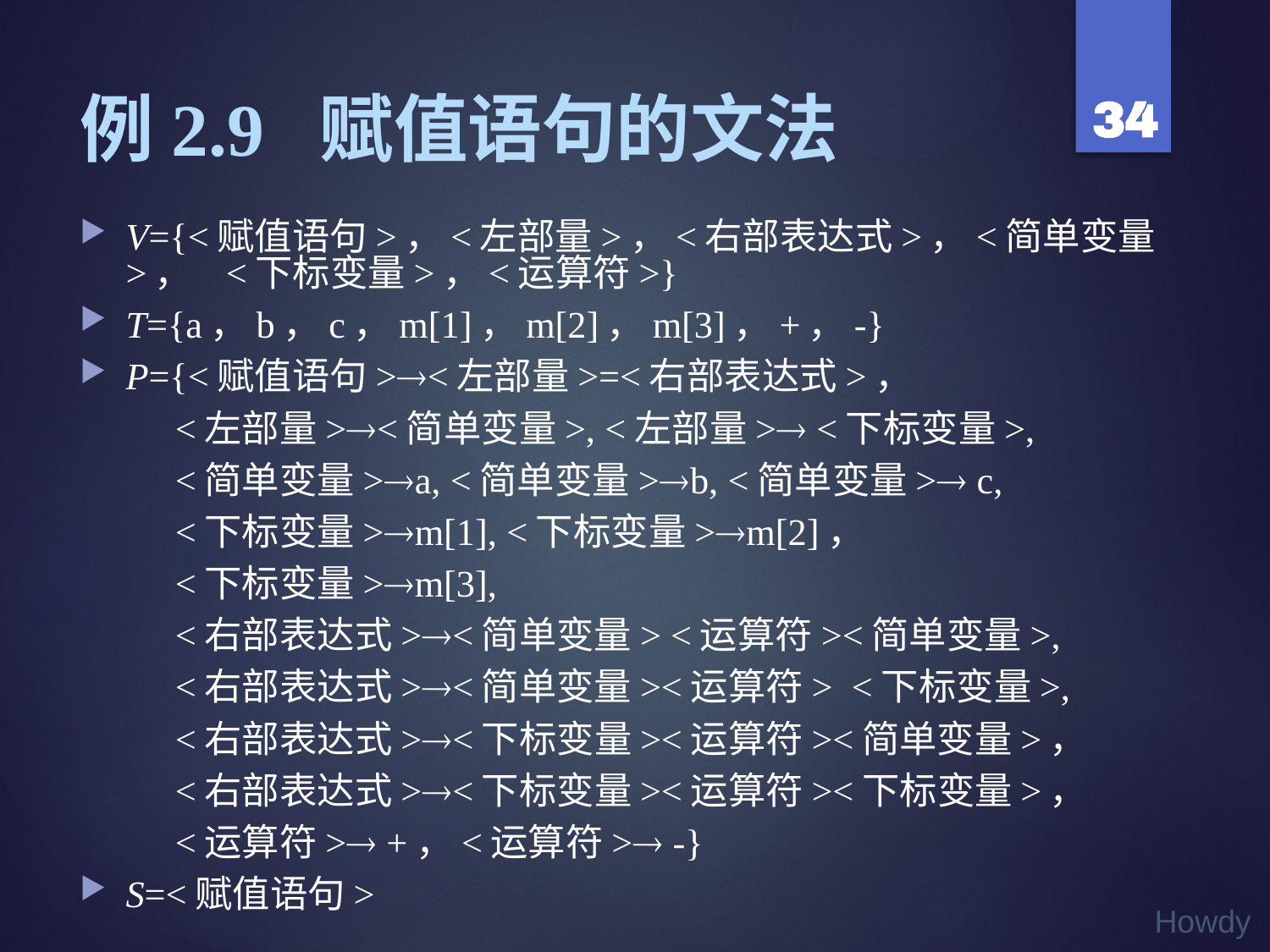

# 例2.9  赋值语句的文法
V={<赋值语句>，<左部量>，<右部表达式>，<简单变量>，   <下标变量>，<运算符>}
T={a，b，c，m[1]，m[2]，m[3]，+，-}
P={<赋值语句>→<左部量>=<右部表达式>，
          <左部量>→<简单变量>, <左部量>→ <下标变量>,
          <简单变量>→a, <简单变量>→b, <简单变量>→ c,
          <下标变量>→m[1], <下标变量>→m[2]，
          <下标变量>→m[3],
          <右部表达式>→<简单变量> <运算符><简单变量>,
          <右部表达式>→<简单变量><运算符>  <下标变量>,
          <右部表达式>→<下标变量><运算符><简单变量>，
          <右部表达式>→<下标变量><运算符><下标变量>，
          <运算符>→ +，<运算符>→ -}
S=<赋值语句>